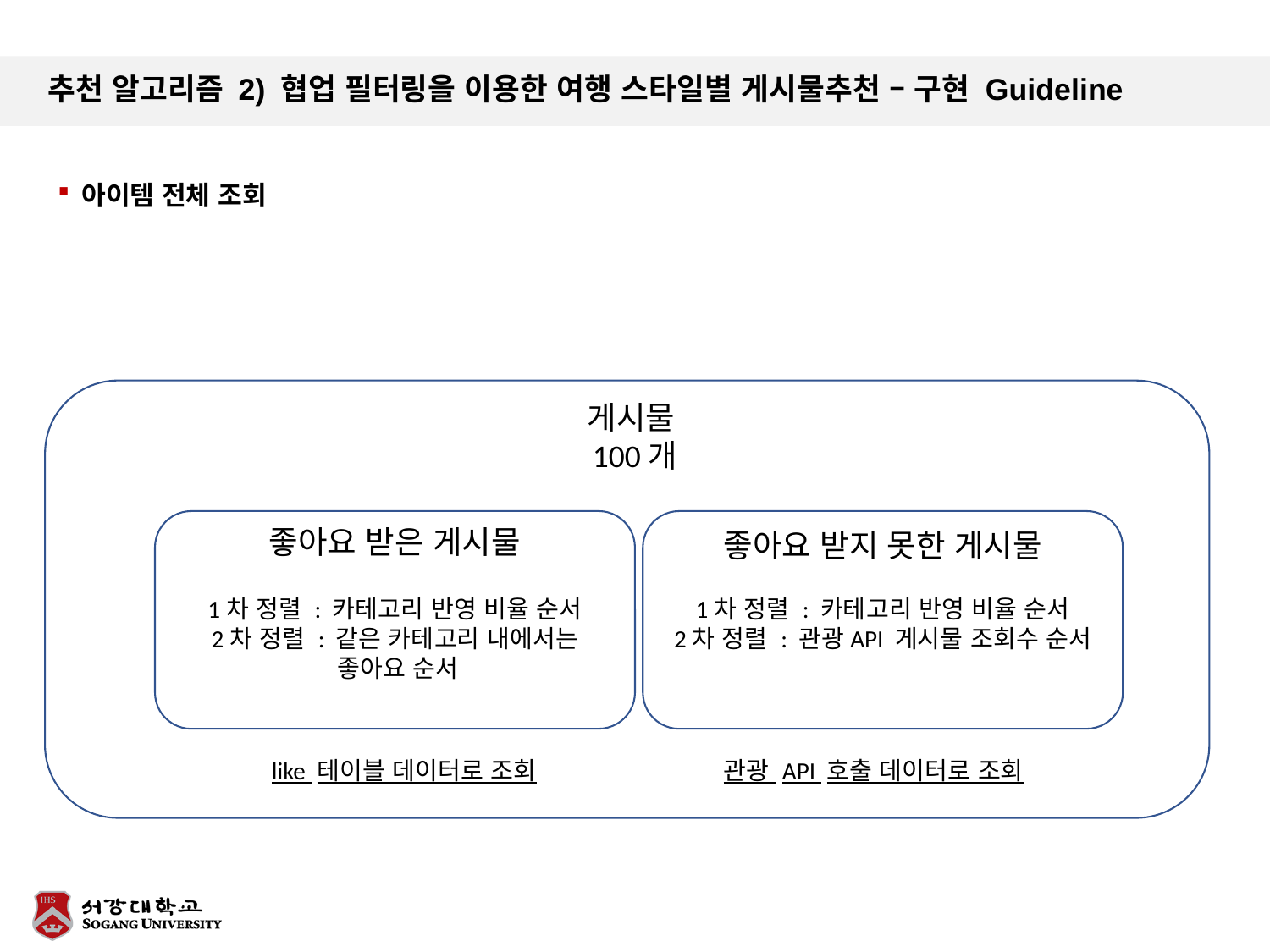

# 추천 알고리즘 2) 협업 필터링을 이용한 여행 스타일별 게시물추천 – 구현 Guideline
아이템 전체 조회

게시물100개

좋아요 받은 게시물
좋아요 받지 못한 게시물
1차 정렬 : 카테고리 반영 비율 순서
2차 정렬 : 같은 카테고리 내에서는
 좋아요 순서
1차 정렬 : 카테고리 반영 비율 순서
2차 정렬 : 관광API 게시물 조회수 순서
관광 API 호출 데이터로 조회
like 테이블 데이터로 조회